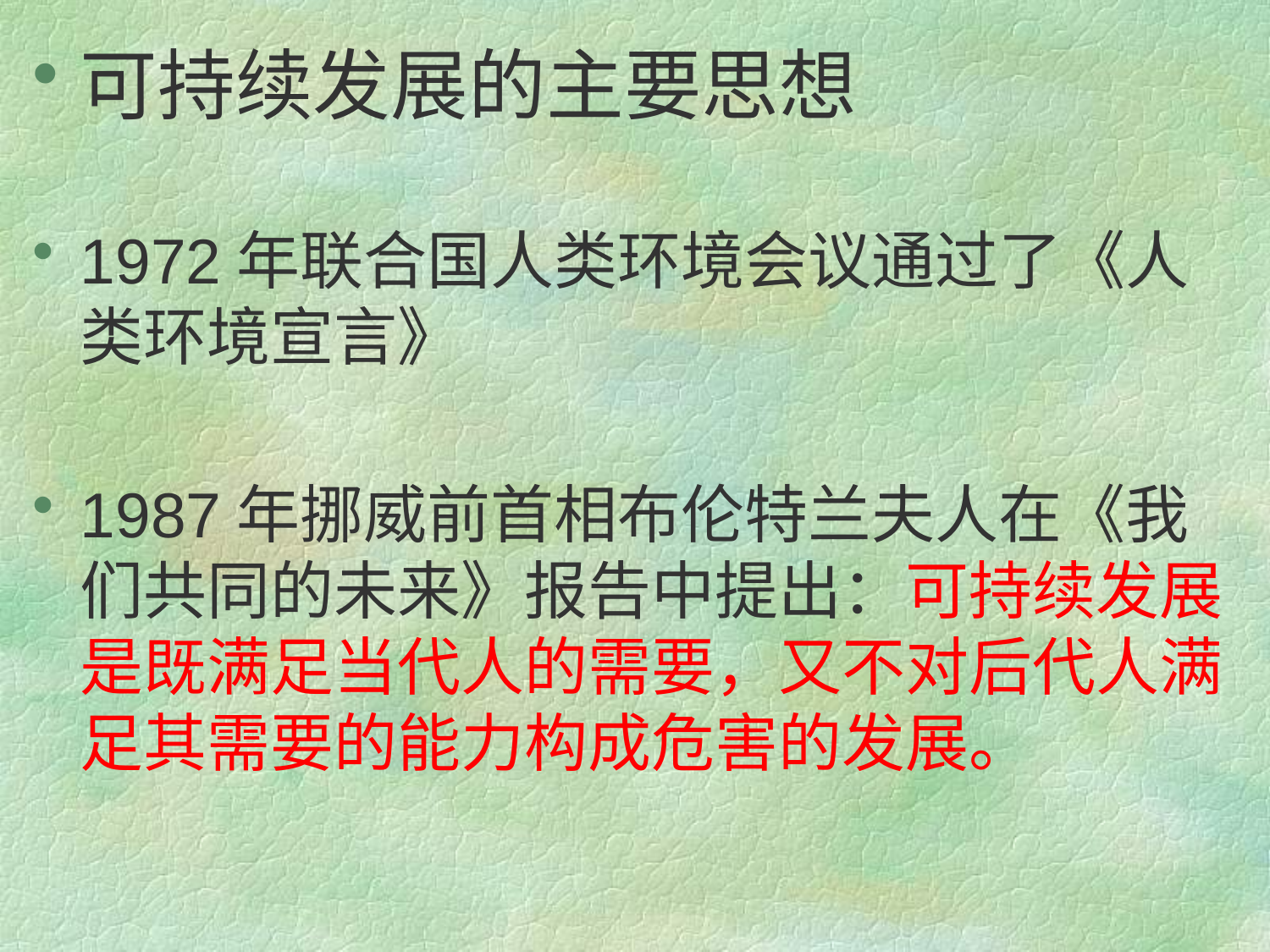

可持续发展的主要思想

1972年联合国人类环境会议通过了《人类环境宣言》

1987年挪威前首相布伦特兰夫人在《我们共同的未来》报告中提出：可持续发展是既满足当代人的需要，又不对后代人满足其需要的能力构成危害的发展。